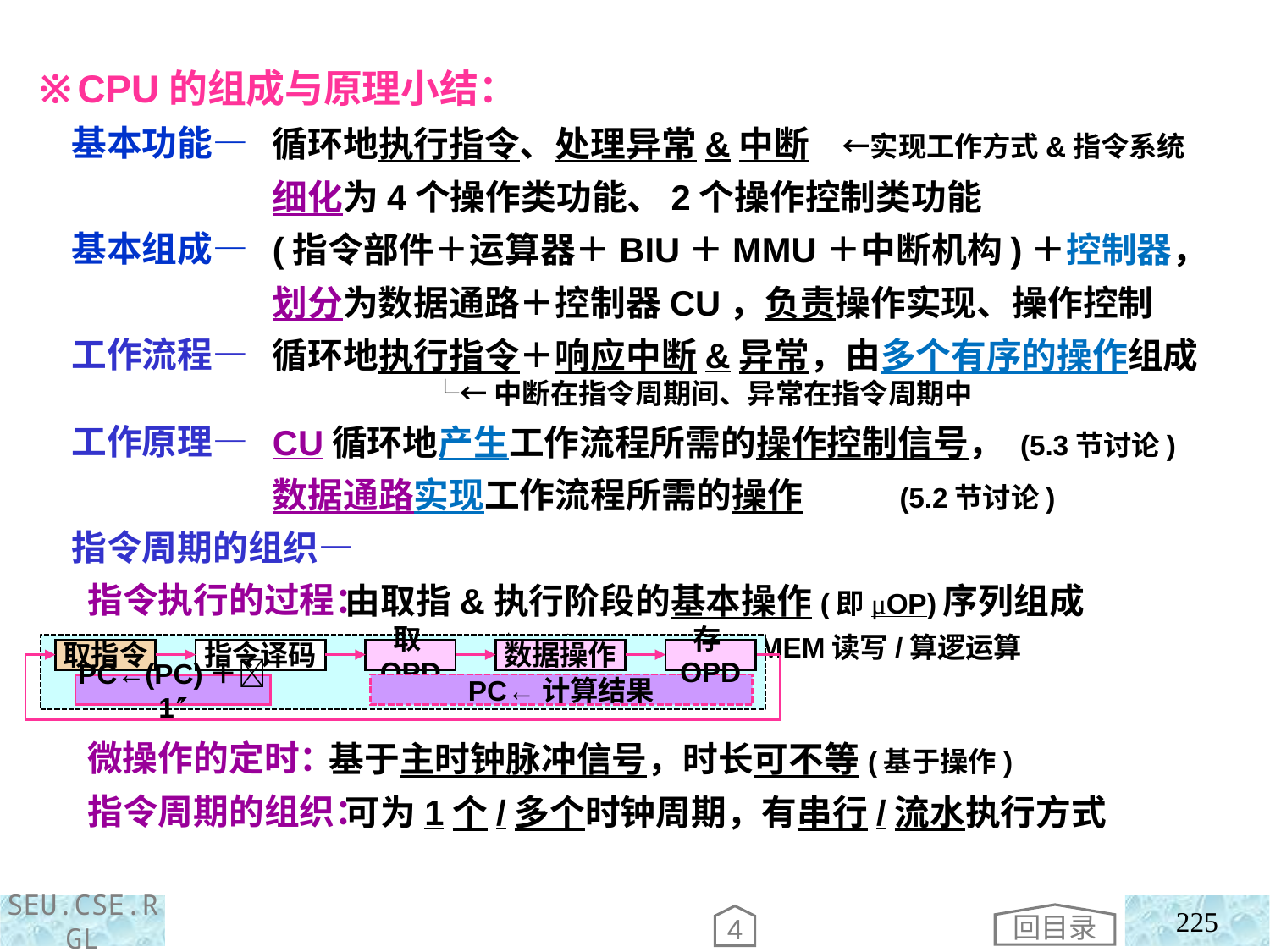

※CPU的组成与原理小结：
   基本功能—

   基本组成—

   工作流程—

   工作原理—

   指令周期的组织—
     指令执行的过程：

     微操作的定时：
     指令周期的组织：
循环地执行指令、处理异常&中断    ←实现工作方式&指令系统
细化为4个操作类功能、2个操作控制类功能
(指令部件＋运算器＋BIU＋MMU＋中断机构)＋控制器，
划分为数据通路＋控制器CU，负责操作实现、操作控制
循环地执行指令＋响应中断&异常，由多个有序的操作组成
                         └←中断在指令周期间、异常在指令周期中
CU循环地产生工作流程所需的操作控制信号， (5.3节讨论)
数据通路实现工作流程所需的操作           (5.2节讨论)

        由取指&执行阶段的基本操作(即μOP)序列组成
                                   └←有REG间传送/MEM读写/算逻运算

      基于主时钟脉冲信号，时长可不等(基于操作)
        可为1个/多个时钟周期，有串行/流水执行方式

取指令
指令译码
取OPD
数据操作
存OPD
PC←计算结果
PC←(PC)＋″1″
回目录
225
4